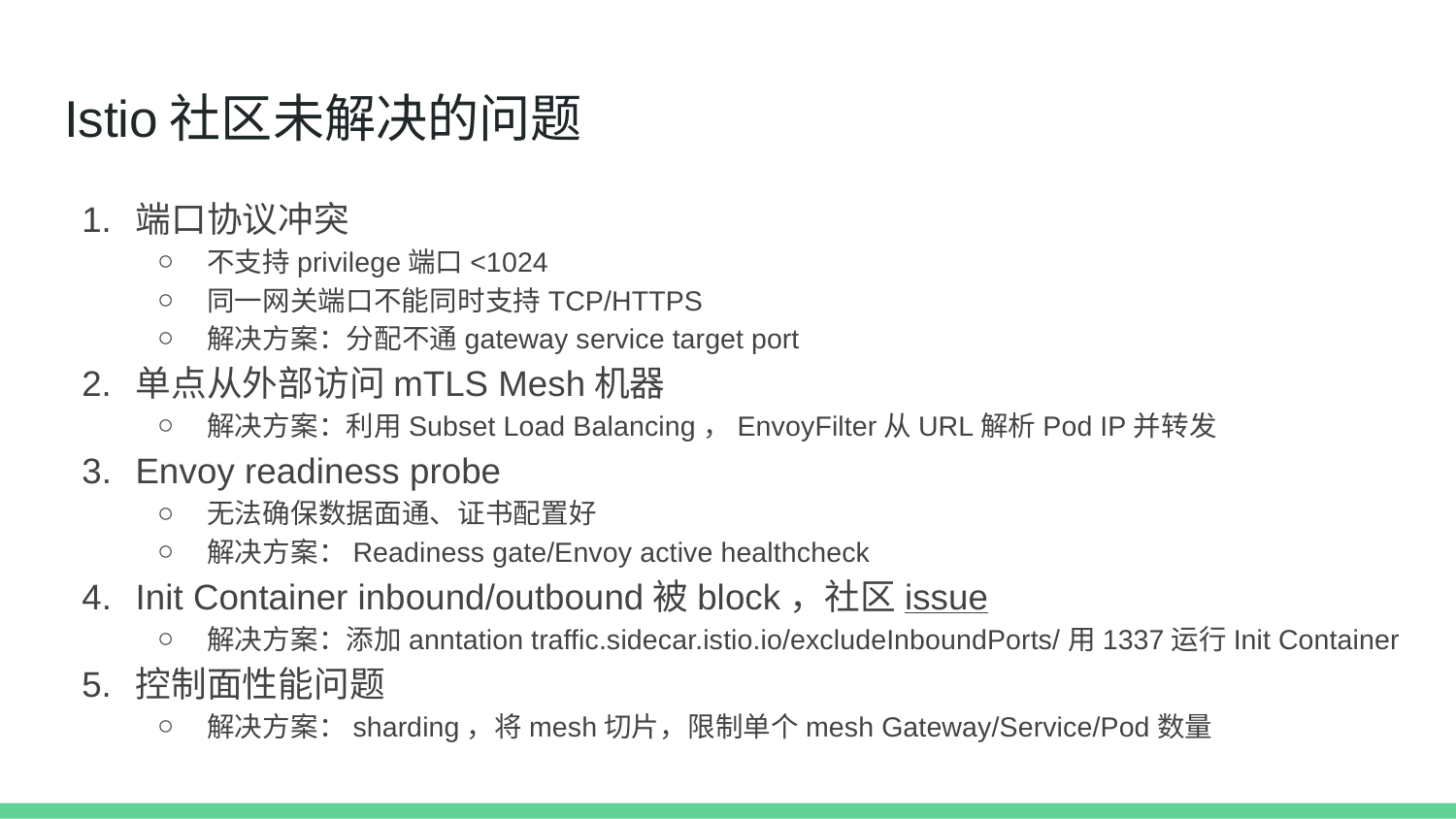

# Istio社区未解决的问题
端口协议冲突
不支持privilege端口<1024
同一网关端口不能同时支持TCP/HTTPS
解决方案：分配不通gateway service target port
单点从外部访问mTLS Mesh机器
解决方案：利用Subset Load Balancing，EnvoyFilter从URL解析Pod IP并转发
Envoy readiness probe
无法确保数据面通、证书配置好
解决方案：Readiness gate/Envoy active healthcheck
Init Container inbound/outbound被block，社区issue
解决方案：添加anntation traffic.sidecar.istio.io/excludeInboundPorts/用1337运行Init Container
控制面性能问题
解决方案：sharding，将mesh切片，限制单个mesh Gateway/Service/Pod数量